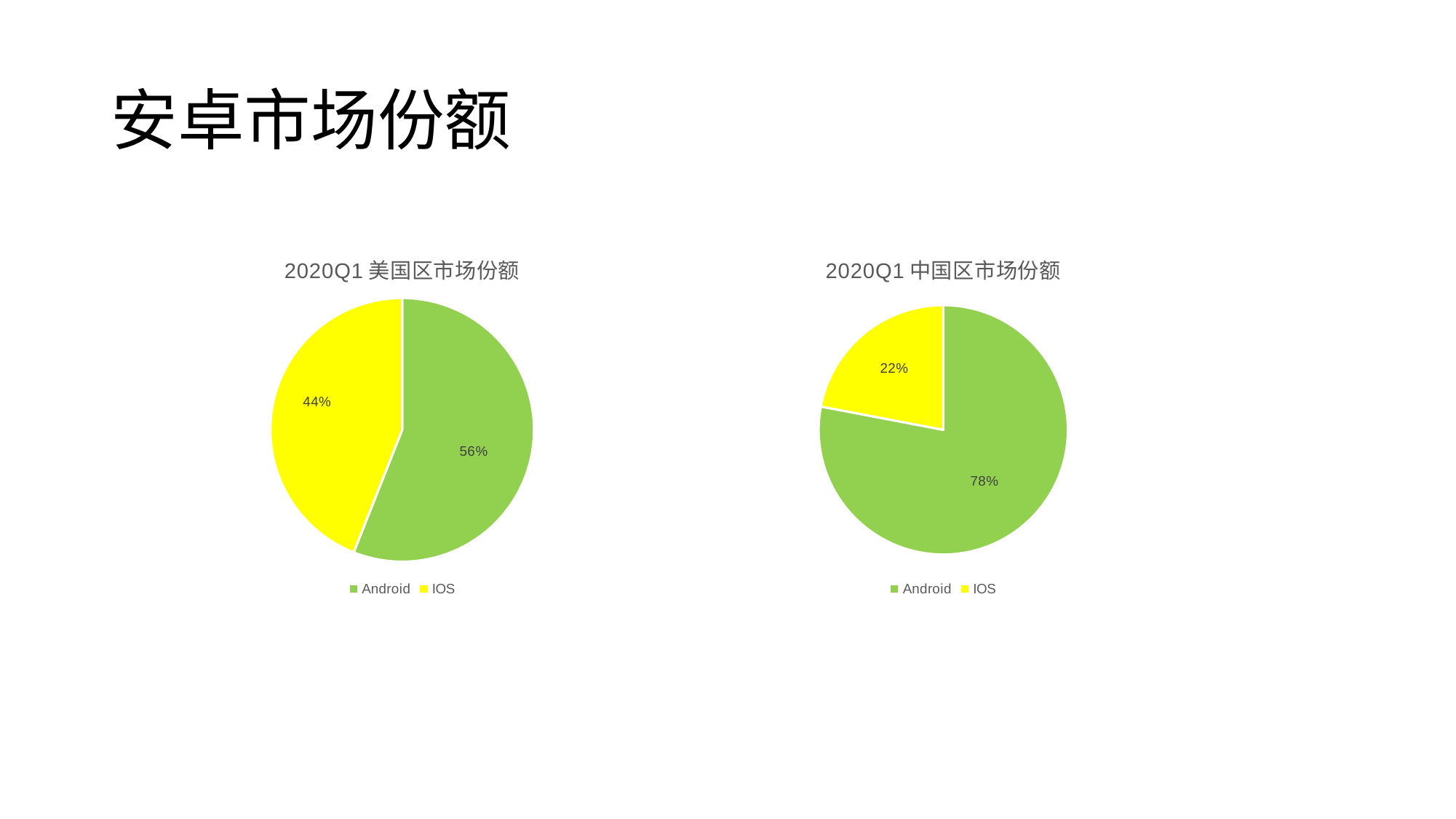

# 安卓市场份额

### Chart:

| Category | 2020Q1美国区市场份额 |
|---|---|
| Android | 0.56 |
| IOS | 0.44 |

### Chart:

| Category | 2020Q1中国区市场份额 |
|---|---|
| Android | 0.78 |
| IOS | 0.22 |